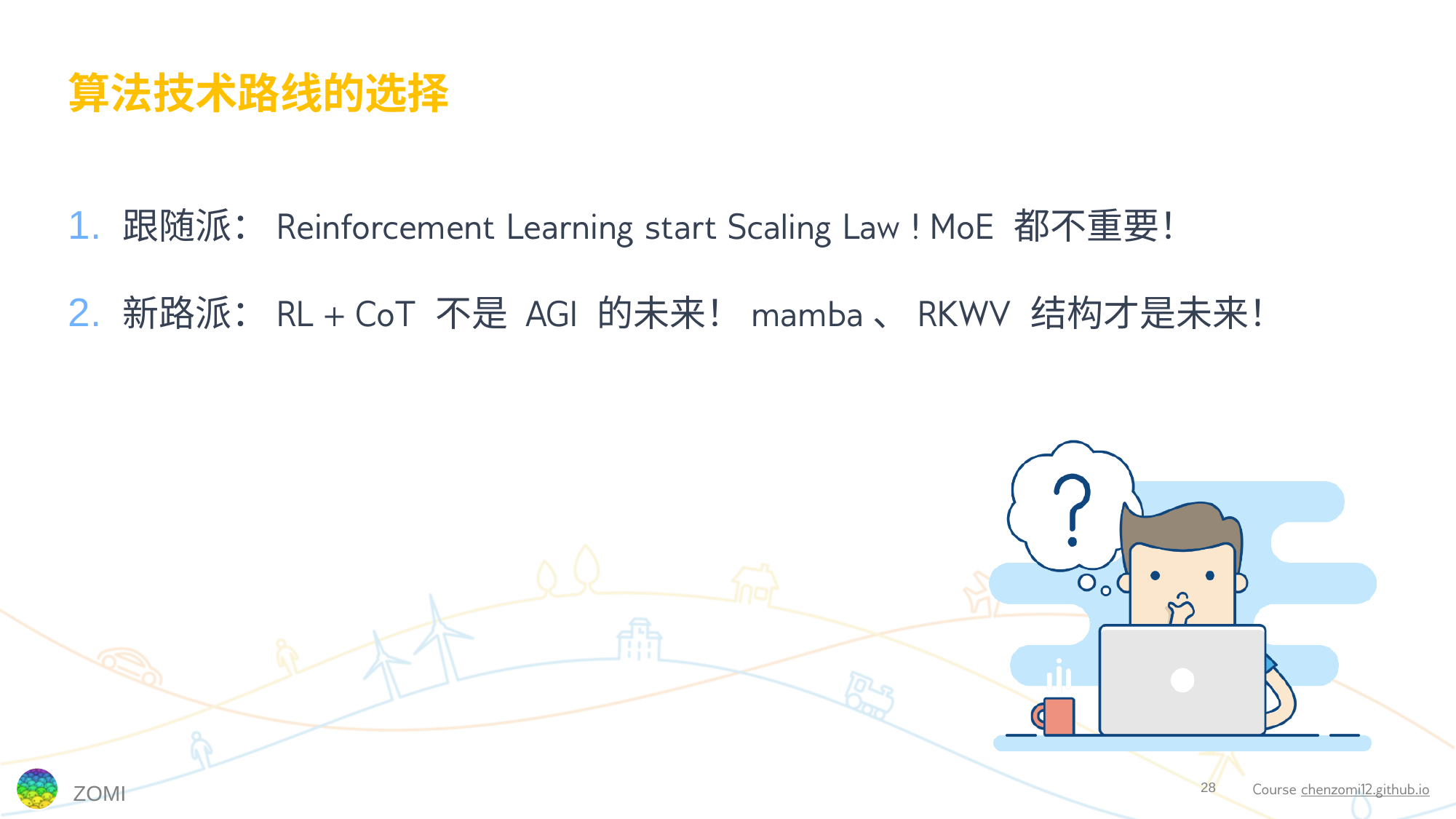

# 算法技术路线的选择
跟随派：Reinforcement Learning start Scaling Law ! MoE 都不重要！
新路派：RL + CoT 不是 AGI 的未来！mamba、RKWV 结构才是未来！